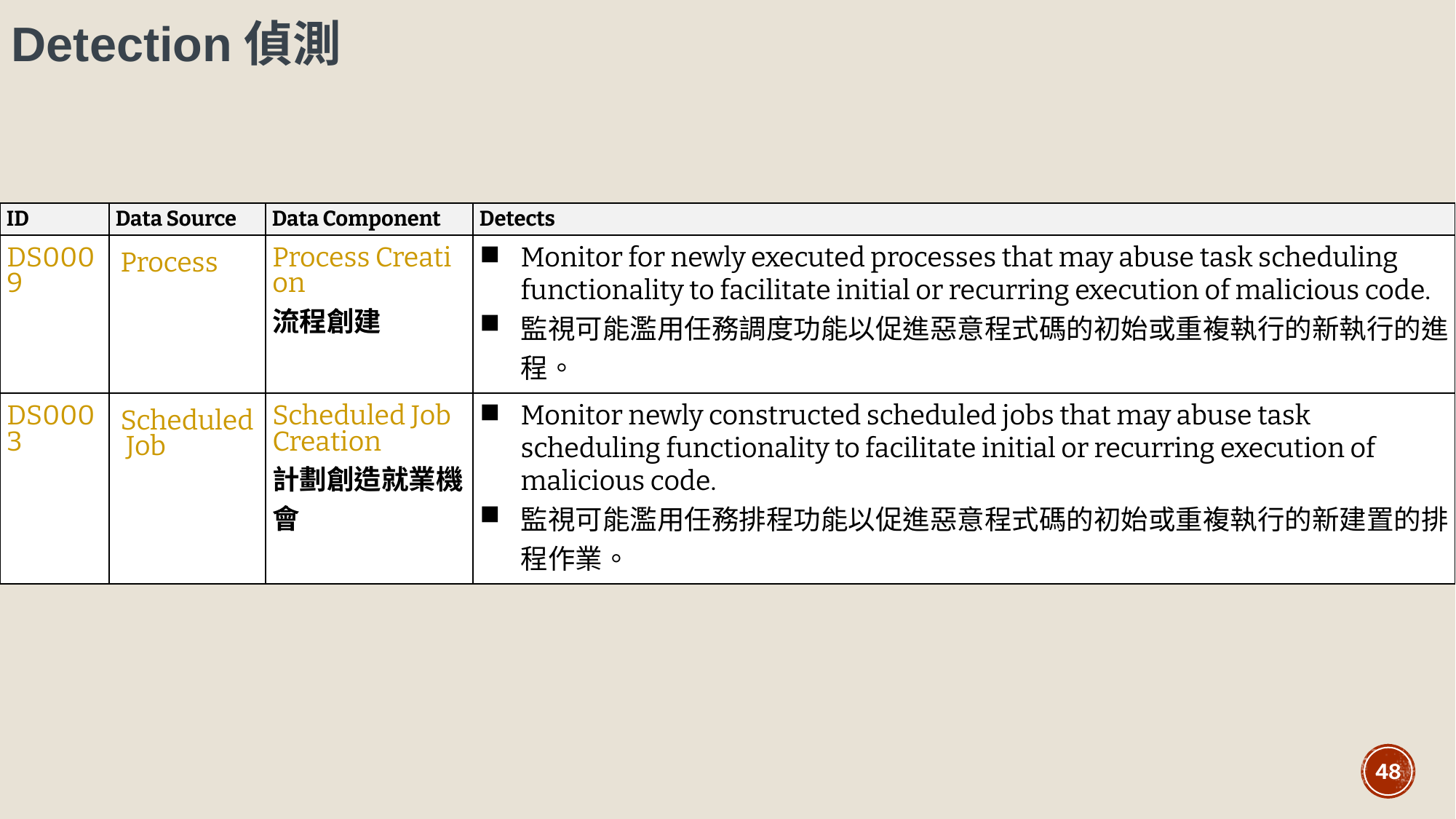

Detection偵測
| ID | Data Source | Data Component | Detects |
| --- | --- | --- | --- |
| DS0009 | Process | Process Creation 流程創建 | Monitor for newly executed processes that may abuse task scheduling functionality to facilitate initial or recurring execution of malicious code. 監視可能濫用任務調度功能以促進惡意程式碼的初始或重複執行的新執行的進程。 |
| --- | --- | --- | --- |
| DS0003 | Scheduled Job | Scheduled Job Creation 計劃創造就業機會 | Monitor newly constructed scheduled jobs that may abuse task scheduling functionality to facilitate initial or recurring execution of malicious code. 監視可能濫用任務排程功能以促進惡意程式碼的初始或重複執行的新建置的排程作業。 |
48